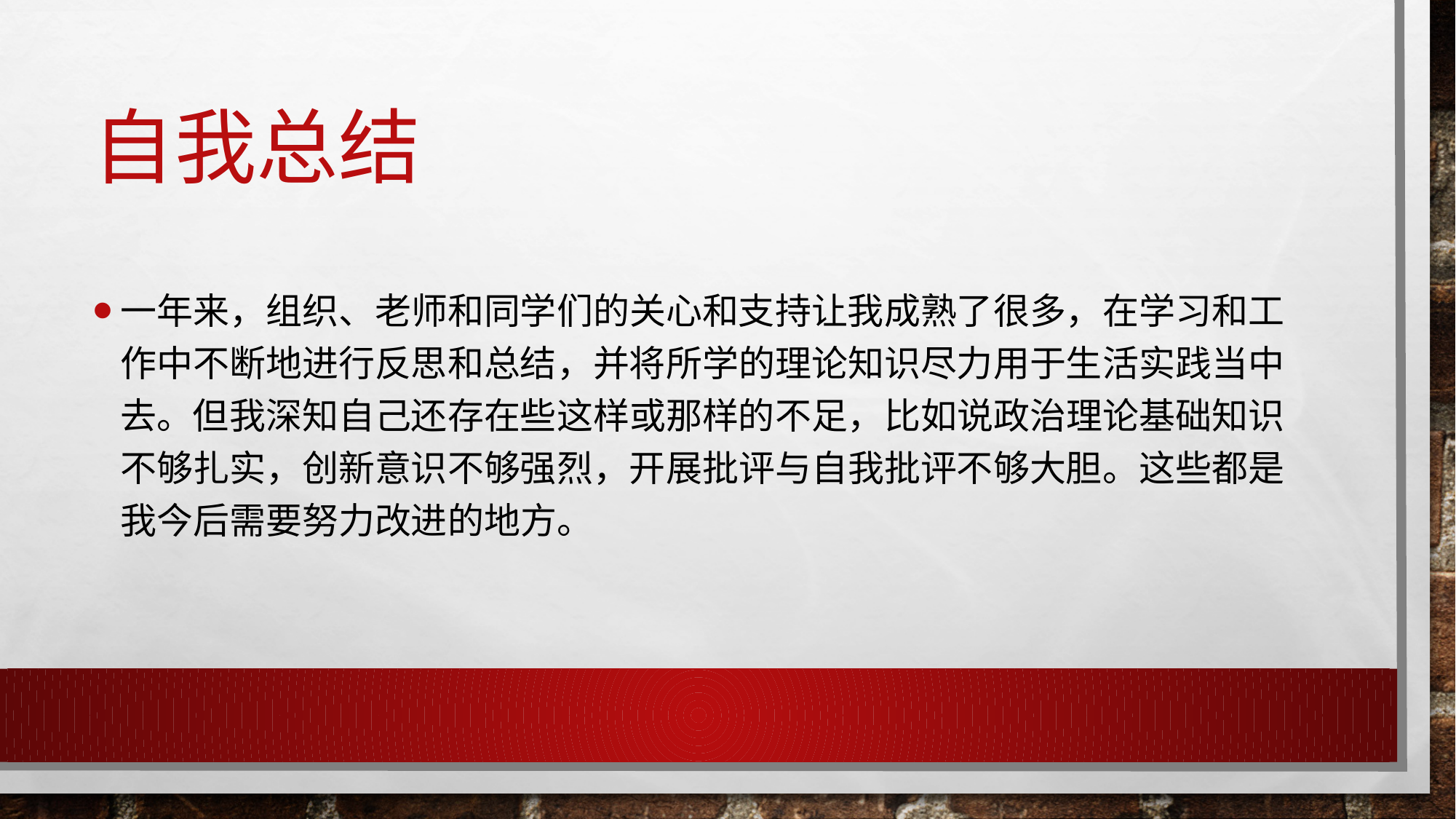

# 自我总结
一年来，组织、老师和同学们的关心和支持让我成熟了很多，在学习和工作中不断地进行反思和总结，并将所学的理论知识尽力用于生活实践当中去。但我深知自己还存在些这样或那样的不足，比如说政治理论基础知识不够扎实，创新意识不够强烈，开展批评与自我批评不够大胆。这些都是我今后需要努力改进的地方。